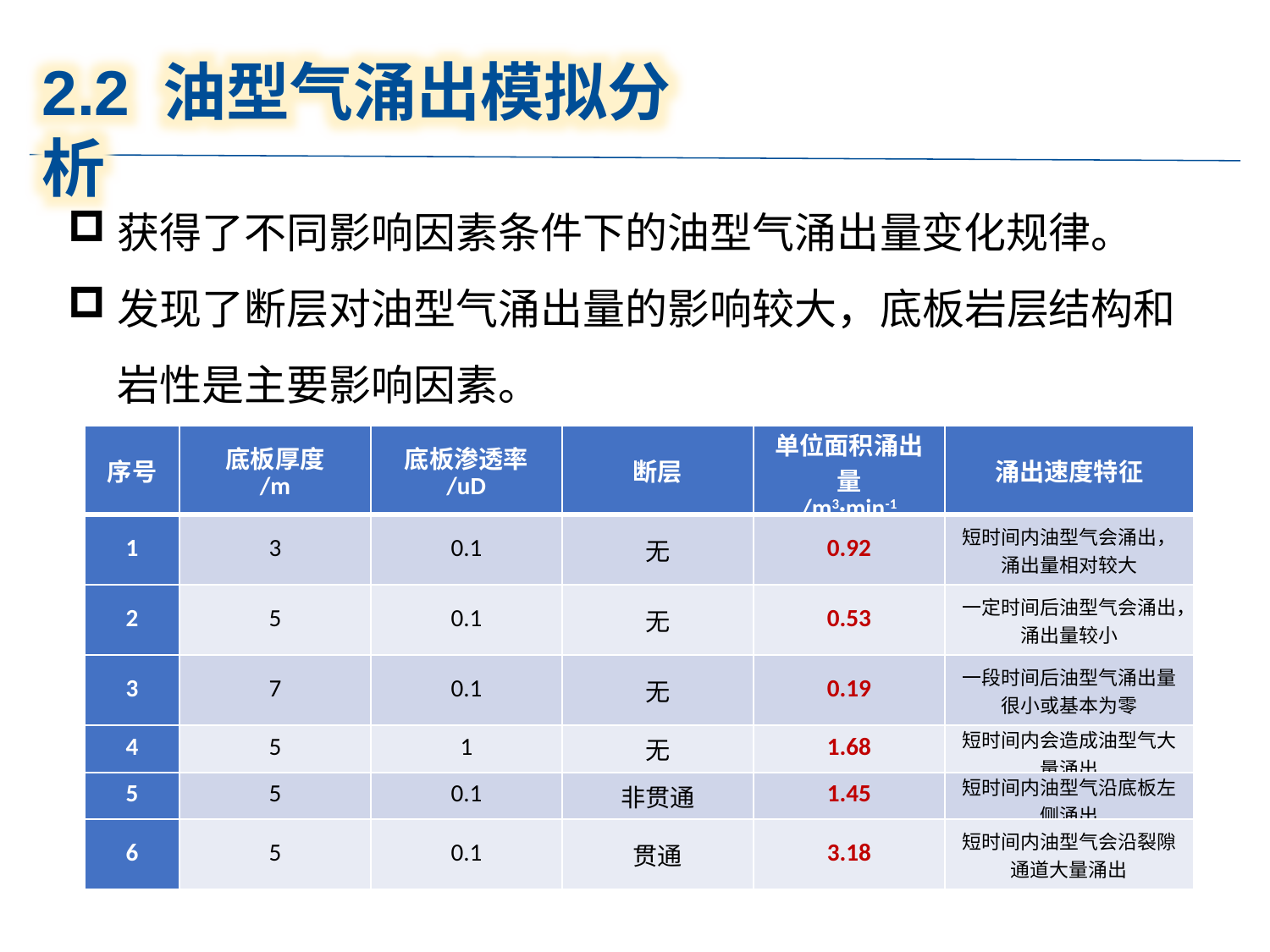

2.2 油型气涌出模拟分析
获得了不同影响因素条件下的油型气涌出量变化规律。
发现了断层对油型气涌出量的影响较大，底板岩层结构和岩性是主要影响因素。
| 序号 | 底板厚度 /m | 底板渗透率 /uD | 断层 | 单位面积涌出量 /m3·min-1 | 涌出速度特征 |
| --- | --- | --- | --- | --- | --- |
| 1 | 3 | 0.1 | 无 | 0.92 | 短时间内油型气会涌出，涌出量相对较大 |
| 2 | 5 | 0.1 | 无 | 0.53 | 一定时间后油型气会涌出，涌出量较小 |
| 3 | 7 | 0.1 | 无 | 0.19 | 一段时间后油型气涌出量很小或基本为零 |
| 4 | 5 | 1 | 无 | 1.68 | 短时间内会造成油型气大量涌出 |
| 5 | 5 | 0.1 | 非贯通 | 1.45 | 短时间内油型气沿底板左侧涌出 |
| 6 | 5 | 0.1 | 贯通 | 3.18 | 短时间内油型气会沿裂隙通道大量涌出 |